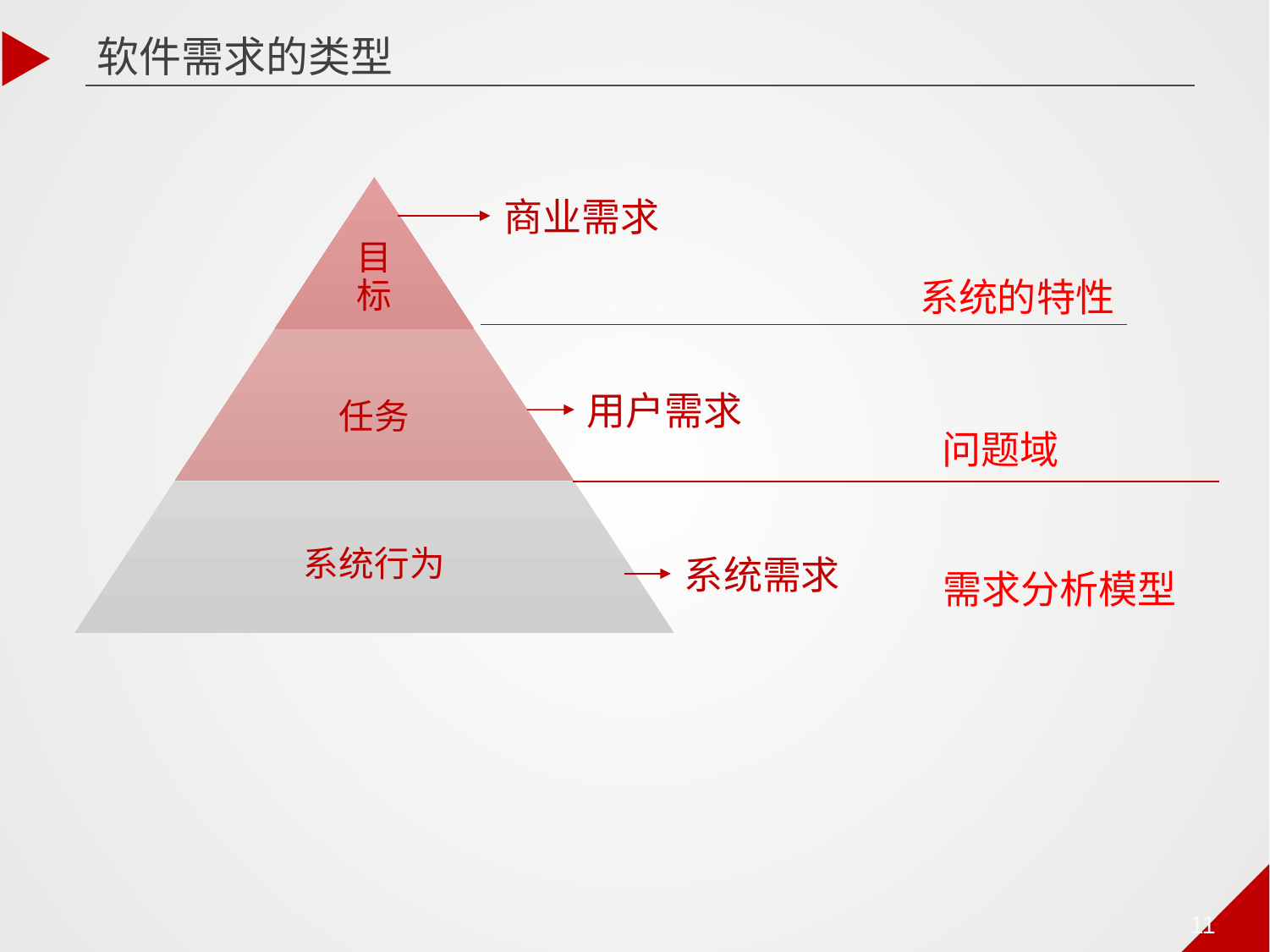

软件需求的类型

目标
任务
系统行为
商业需求
系统的特性
用户需求
问题域
系统需求
需求分析模型